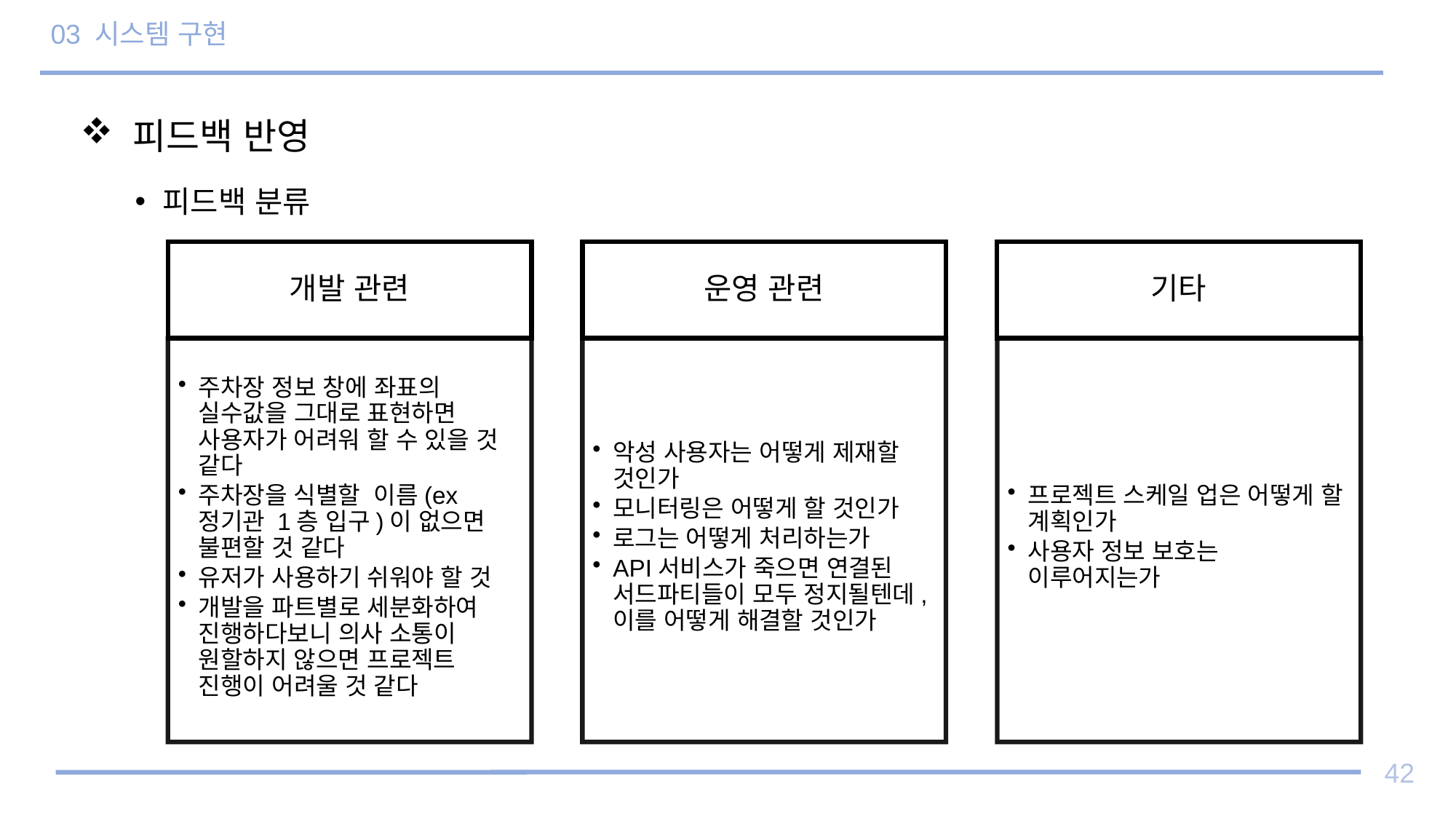

# 03 시스템 구현
 피드백 반영
피드백 분류
개발 관련
주차장 정보 창에 좌표의 실수값을 그대로 표현하면 사용자가 어려워 할 수 있을 것 같다
주차장을 식별할  이름(ex 정기관 1층 입구)이 없으면 불편할 것 같다
유저가 사용하기 쉬워야 할 것
개발을 파트별로 세분화하여 진행하다보니 의사 소통이 원할하지 않으면 프로젝트 진행이 어려울 것 같다
운영 관련
악성 사용자는 어떻게 제재할 것인가
모니터링은 어떻게 할 것인가
로그는 어떻게 처리하는가
API서비스가 죽으면 연결된 서드파티들이 모두 정지될텐데, 이를 어떻게 해결할 것인가
기타
프로젝트 스케일 업은 어떻게 할 계획인가
사용자 정보 보호는 이루어지는가
42